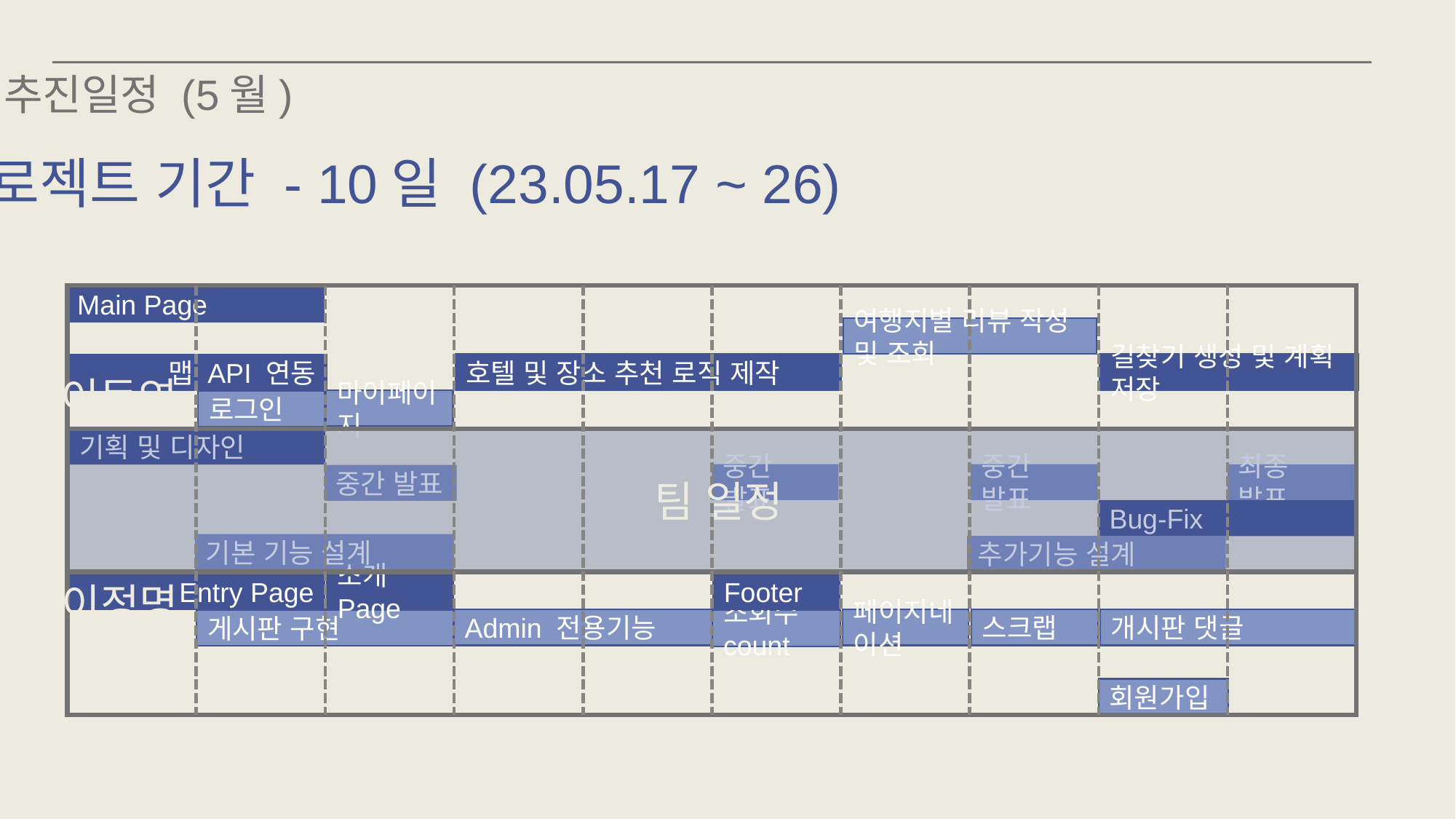

D. 추진 계획 (일정) : 팀 전체 일정 및 개인별 업무 진행 일정 (결과 일정)
추진일정 (5월)
프로젝트 기간 - 10일 (23.05.17 ~ 26)

이동영
팀 일정
이정명
17
18
19
20
21
22
23
24
25
26
Main Page
여행지별 리뷰 작성 및 조회
길찾기 생성 및 계획 저장
호텔 및 장소 추천 로직 제작
맵 API 연동
마이페이지
로그인
기획 및 디자인
중간 발표
중간 발표
최종 발표
중간 발표
Bug-Fix
기본 기능 설계
추가기능 설계
Entry Page
소개 Page
Footer
Admin 전용기능
페이지네이션
스크랩
개시판 댓글
게시판 구현
조회수 count
회원가입